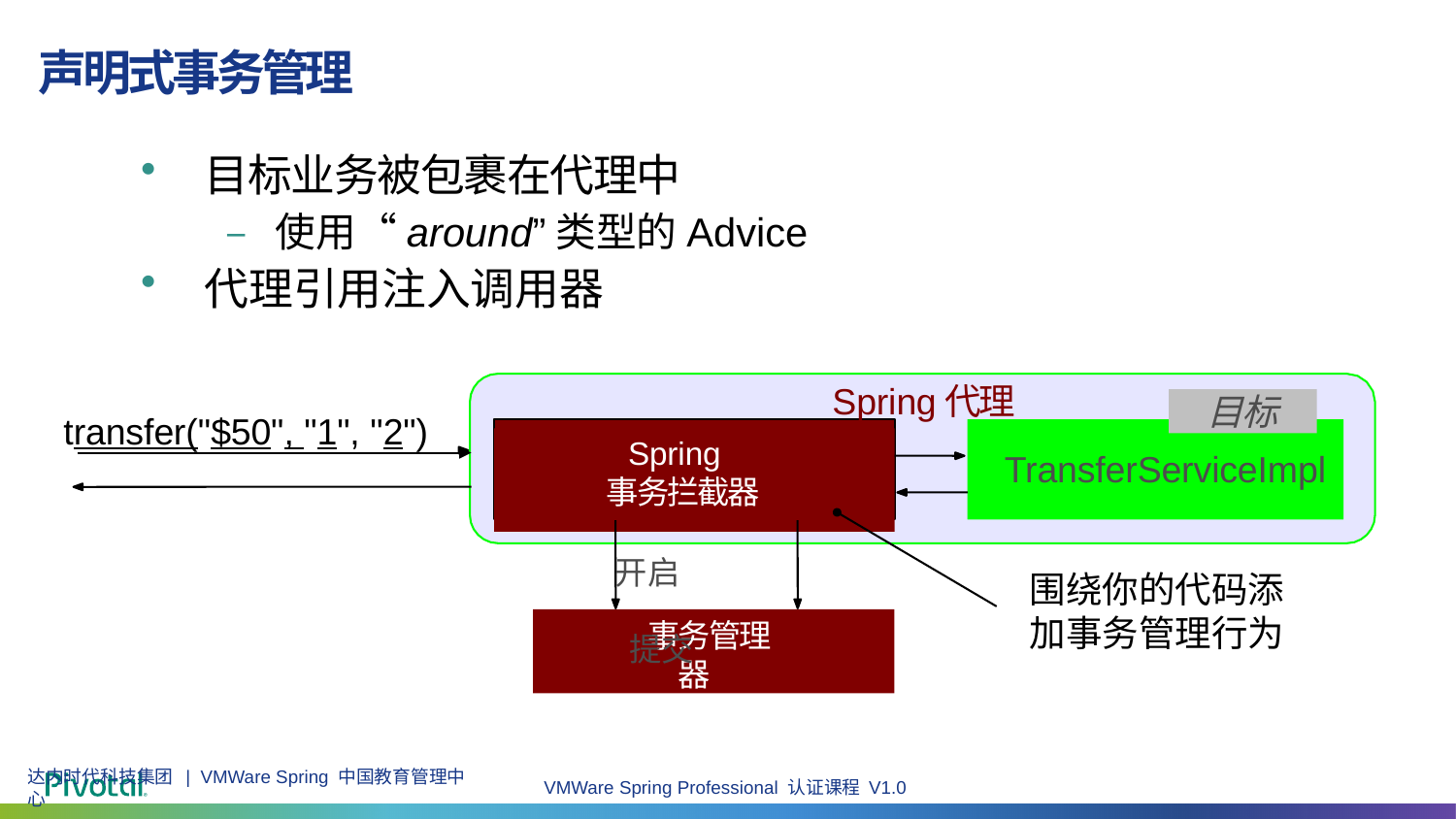

# 声明式事务管理
目标业务被包裹在代理中
–  使用“around”类型的Advice
代理引用注入调用器

Spring代理
目标
transfer("$50", "1", "2")

Spring
事务拦截器
  开启	     提交
TransferServiceImpl

围绕你的代码添加事务管理行为
事务管理器
48